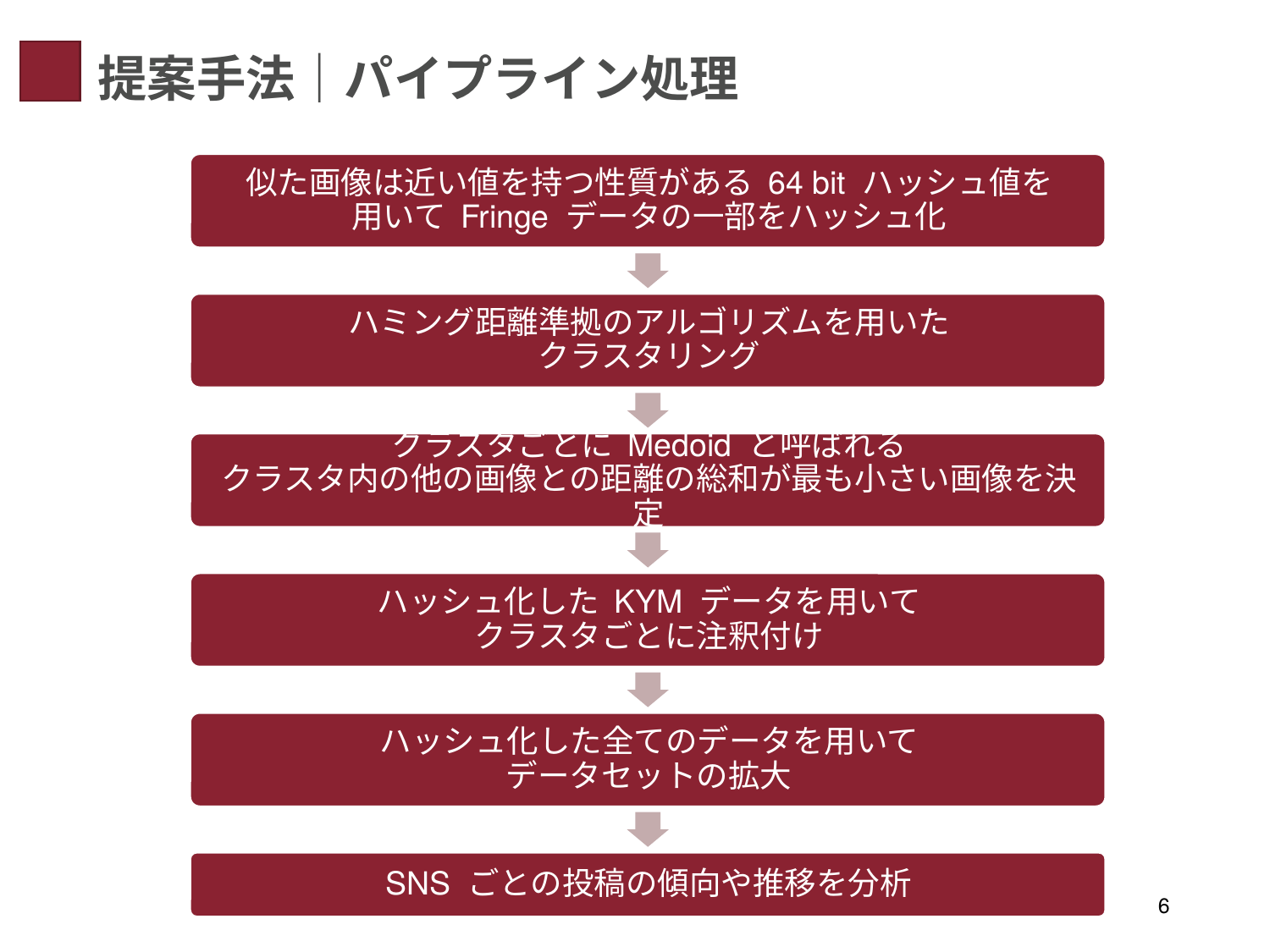

# 提案手法｜パイプライン処理
似た画像は近い値を持つ性質がある 64 bit ハッシュ値を
用いて Fringe データの一部をハッシュ化

ハミング距離準拠のアルゴリズムを用いた
クラスタリング

クラスタごとに Medoid と呼ばれる
クラスタ内の他の画像との距離の総和が最も小さい画像を決定

ハッシュ化した KYM データを用いて
クラスタごとに注釈付け

ハッシュ化した全てのデータを用いて
データセットの拡大

SNS ごとの投稿の傾向や推移を分析

6